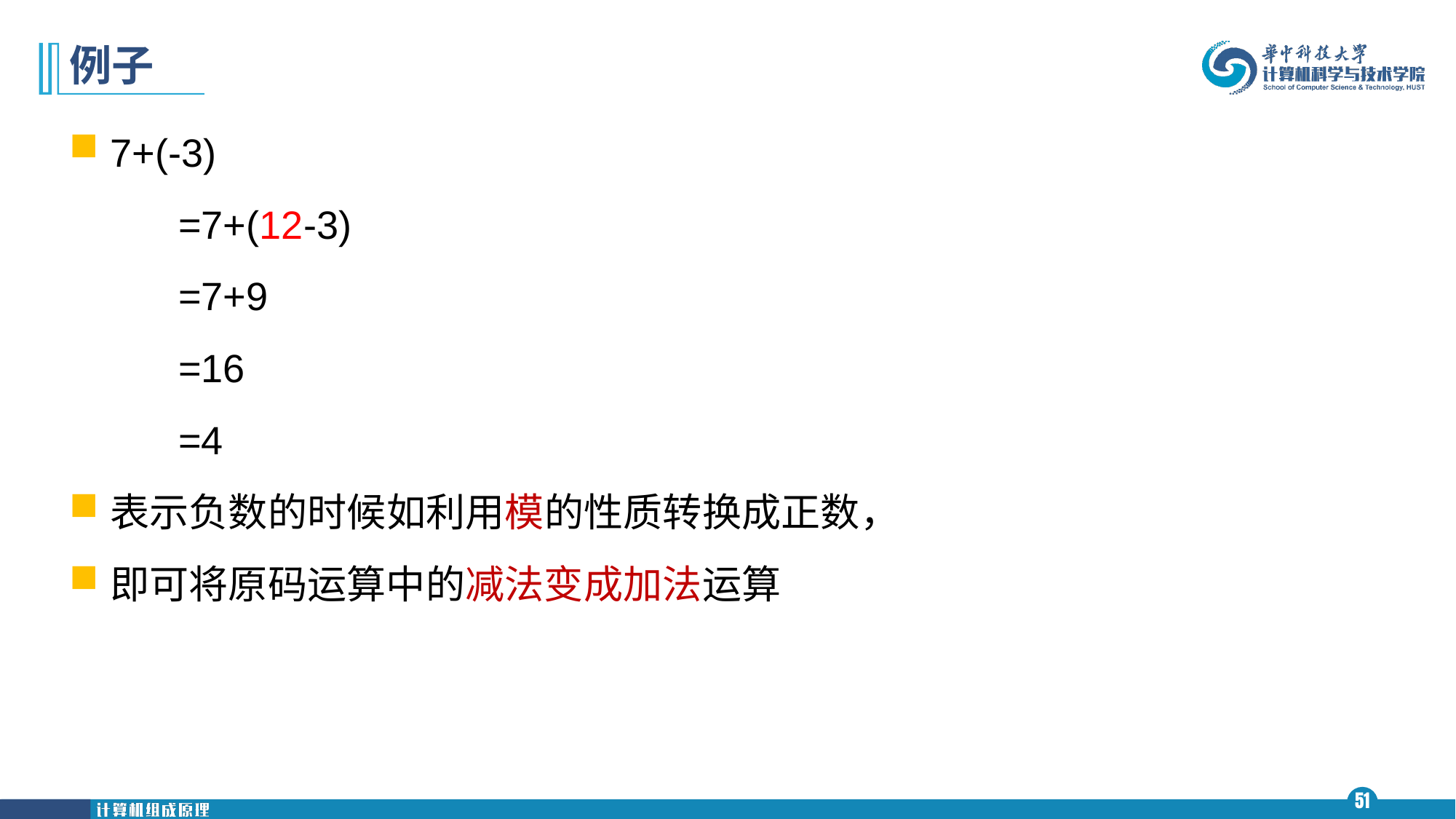

# 例子
7+(-3)
          =7+(12-3)
          =7+9
          =16
          =4
表示负数的时候如利用模的性质转换成正数，
即可将原码运算中的减法变成加法运算